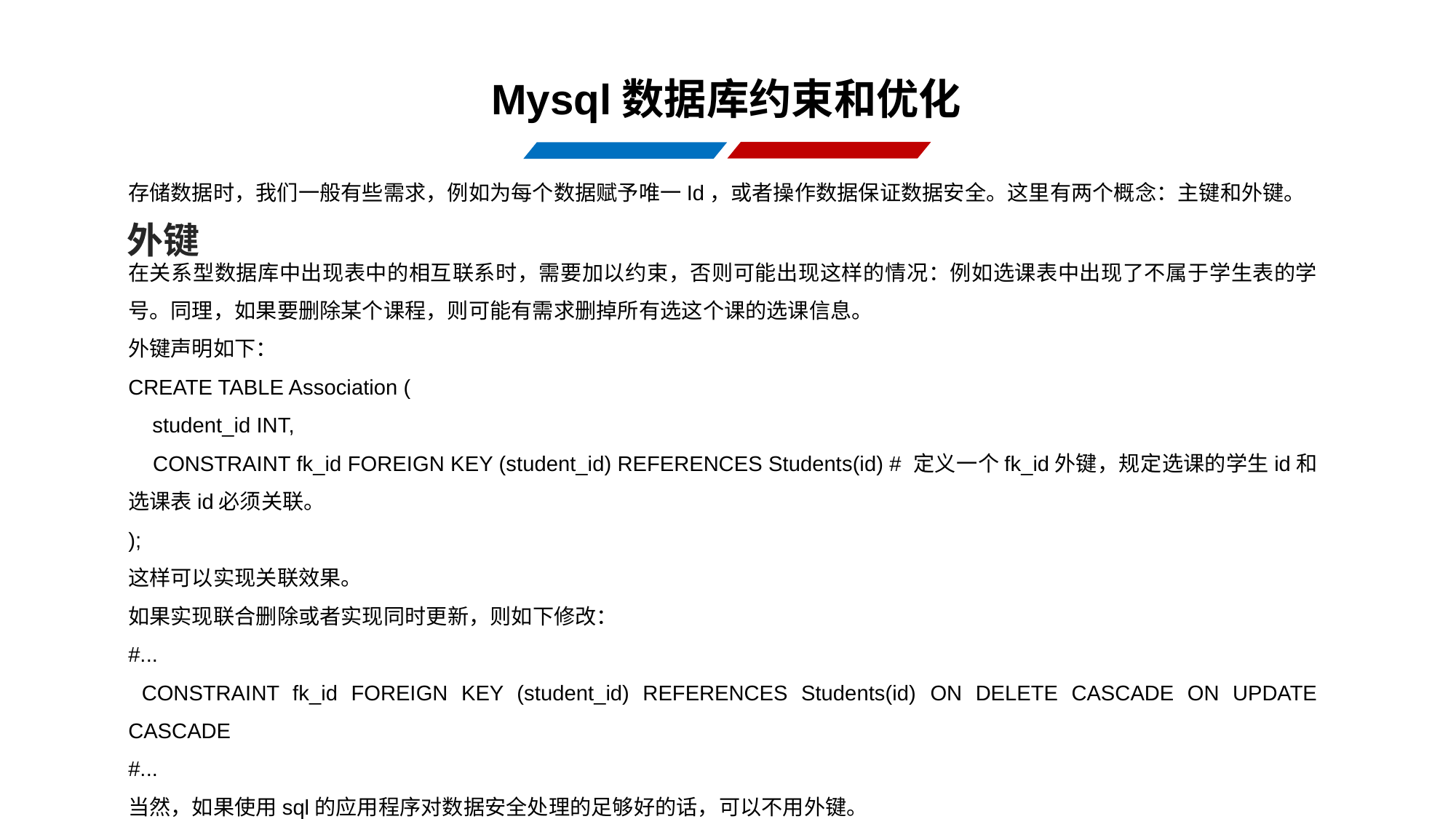

Mysql数据库约束和优化

存储数据时，我们一般有些需求，例如为每个数据赋予唯一Id，或者操作数据保证数据安全。这里有两个概念：主键和外键。
外键
在关系型数据库中出现表中的相互联系时，需要加以约束，否则可能出现这样的情况：例如选课表中出现了不属于学生表的学号。同理，如果要删除某个课程，则可能有需求删掉所有选这个课的选课信息。
外键声明如下：
CREATE TABLE Association (
    student_id INT,
    CONSTRAINT fk_id FOREIGN KEY (student_id) REFERENCES Students(id) # 定义一个fk_id外键，规定选课的学生id和选课表id必须关联。
);
这样可以实现关联效果。
如果实现联合删除或者实现同时更新，则如下修改：
#...
 CONSTRAINT fk_id FOREIGN KEY (student_id) REFERENCES Students(id) ON DELETE CASCADE ON UPDATE CASCADE
#...
当然，如果使用sql的应用程序对数据安全处理的足够好的话，可以不用外键。
其他数据库的约束优化，可自行查询。